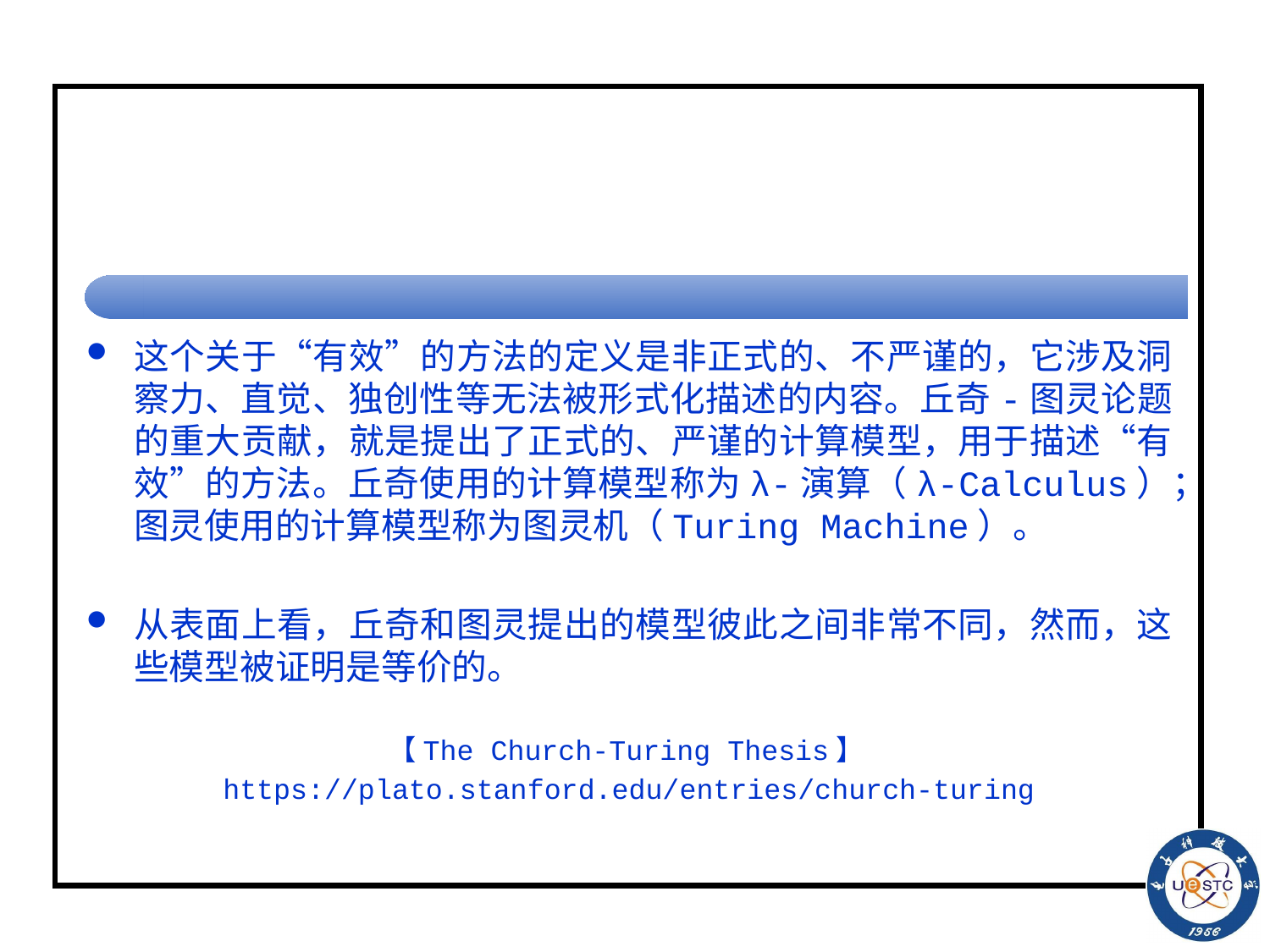

#
这个关于“有效”的方法的定义是非正式的、不严谨的，它涉及洞察力、直觉、独创性等无法被形式化描述的内容。丘奇-图灵论题的重大贡献，就是提出了正式的、严谨的计算模型，用于描述“有效”的方法。丘奇使用的计算模型称为λ-演算（λ-Calculus）；图灵使用的计算模型称为图灵机（Turing Machine）。

从表面上看，丘奇和图灵提出的模型彼此之间非常不同，然而，这些模型被证明是等价的。

【The Church-Turing Thesis】
https://plato.stanford.edu/entries/church-turing